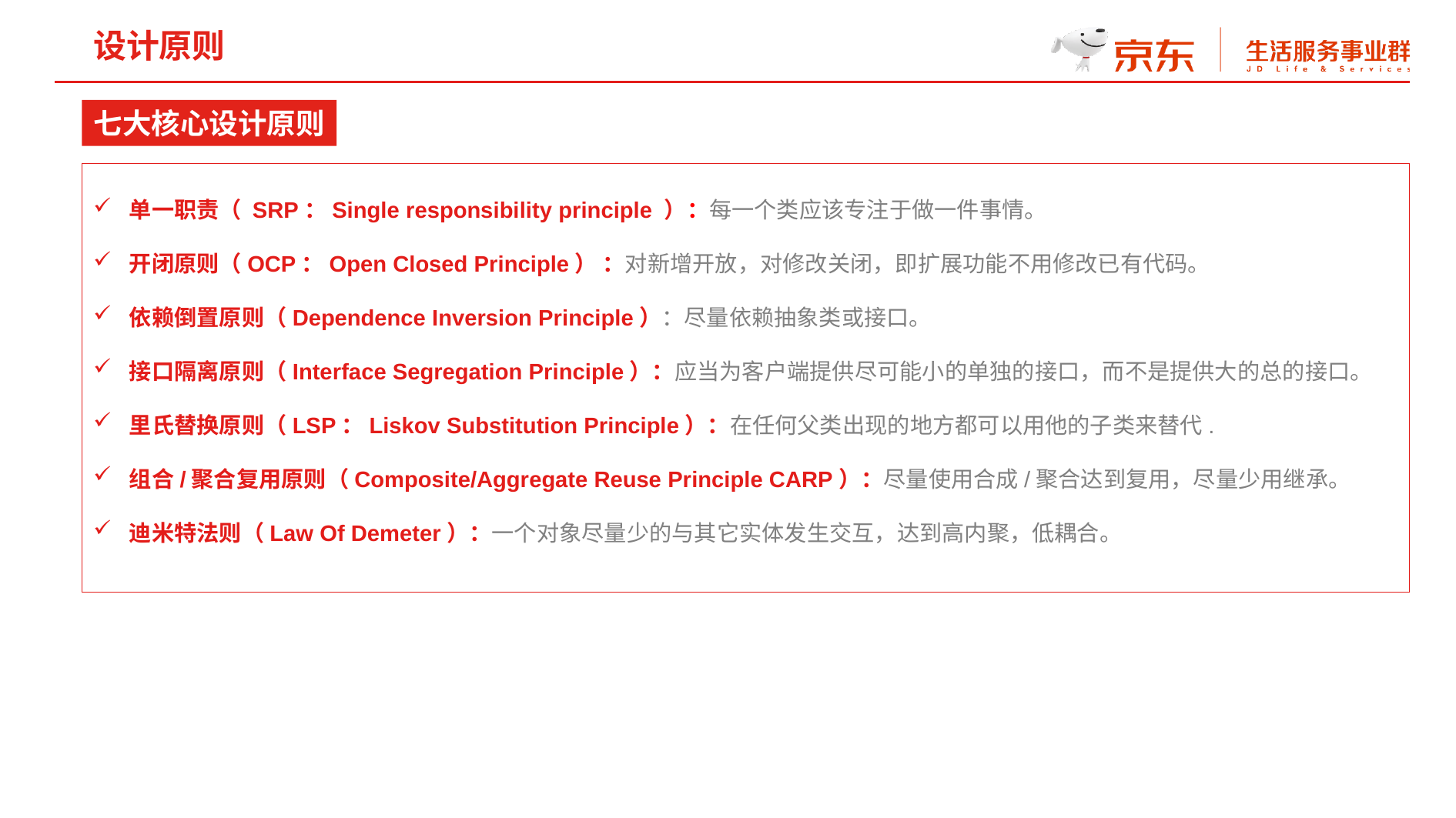

设计原则
七大核心设计原则
单一职责（ SRP：Single responsibility principle ）：每一个类应该专注于做一件事情。
开闭原则（OCP：Open Closed Principle） ：对新增开放，对修改关闭，即扩展功能不用修改已有代码。
依赖倒置原则（Dependence Inversion Principle）：尽量依赖抽象类或接口。
接口隔离原则（Interface Segregation Principle）：应当为客户端提供尽可能小的单独的接口，而不是提供大的总的接口。
里氏替换原则（LSP：Liskov Substitution Principle）：在任何父类出现的地方都可以用他的子类来替代.
组合/聚合复用原则（Composite/Aggregate Reuse Principle CARP）：尽量使用合成/聚合达到复用，尽量少用继承。
迪米特法则（Law Of Demeter）：一个对象尽量少的与其它实体发生交互，达到高内聚，低耦合。